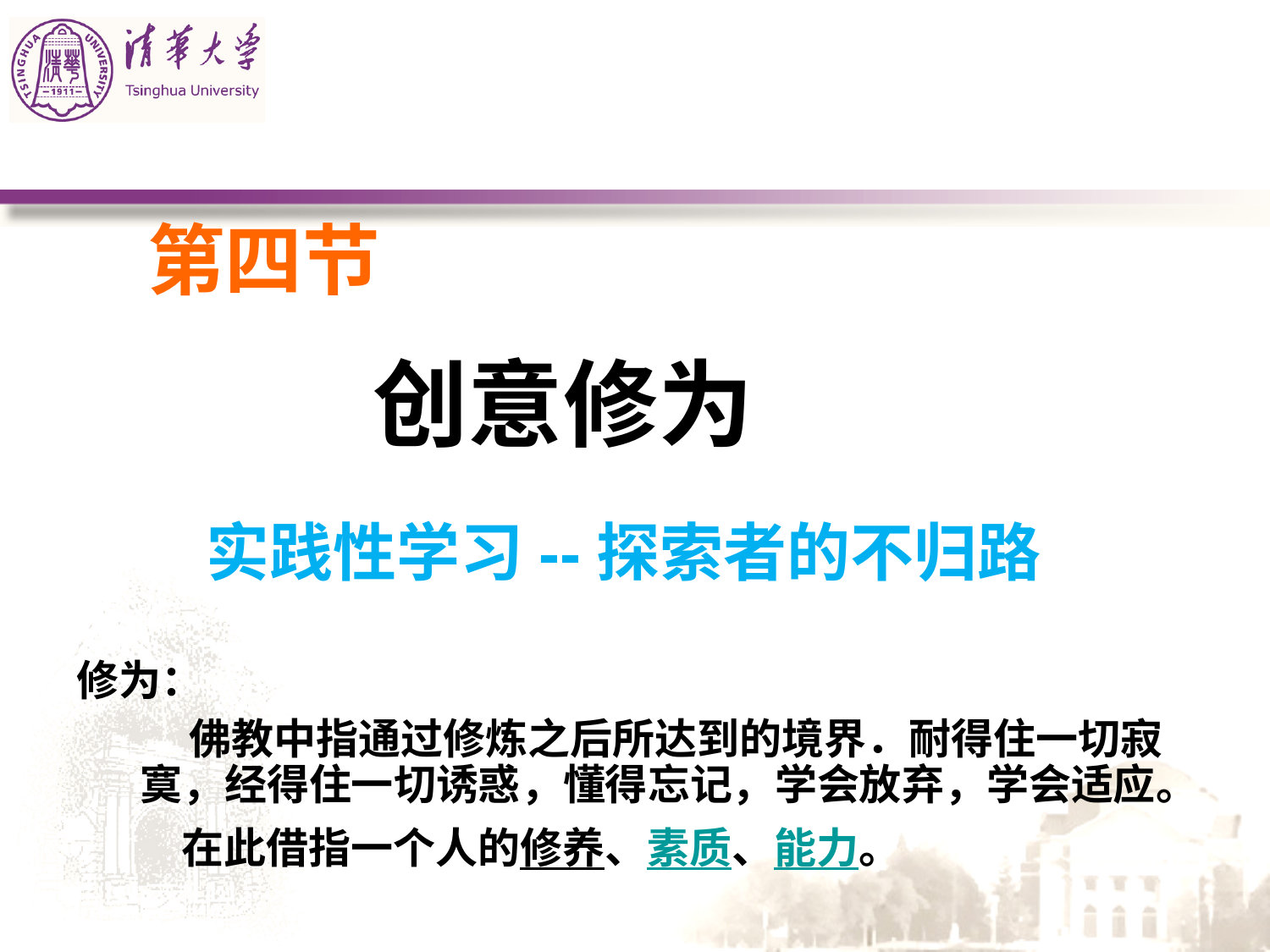

#
   第四节
                创意修为
        实践性学习--探索者的不归路

修为：
　　   佛教中指通过修炼之后所达到的境界．耐得住一切寂 寞，经得住一切诱惑，懂得忘记，学会放弃，学会适应。
          在此借指一个人的修养、素质、能力。